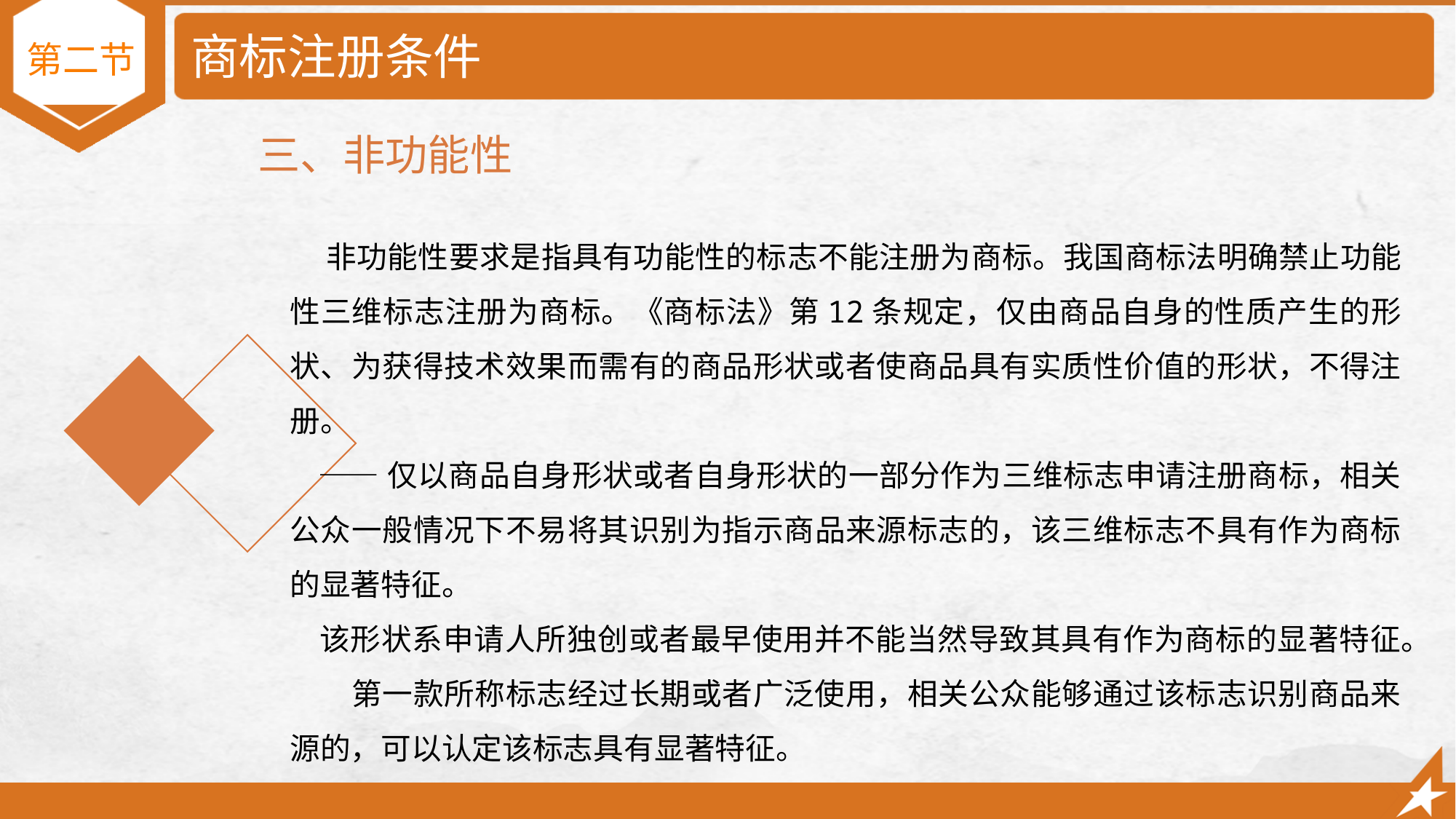

# 商标注册条件
第二节
三、非功能性
    非功能性要求是指具有功能性的标志不能注册为商标。我国商标法明确禁止功能性三维标志注册为商标。《商标法》第12条规定，仅由商品自身的性质产生的形状、为获得技术效果而需有的商品形状或者使商品具有实质性价值的形状，不得注册。
    ——仅以商品自身形状或者自身形状的一部分作为三维标志申请注册商标，相关公众一般情况下不易将其识别为指示商品来源标志的，该三维标志不具有作为商标的显著特征。
   该形状系申请人所独创或者最早使用并不能当然导致其具有作为商标的显著特征。
　　第一款所称标志经过长期或者广泛使用，相关公众能够通过该标志识别商品来源的，可以认定该标志具有显著特征。